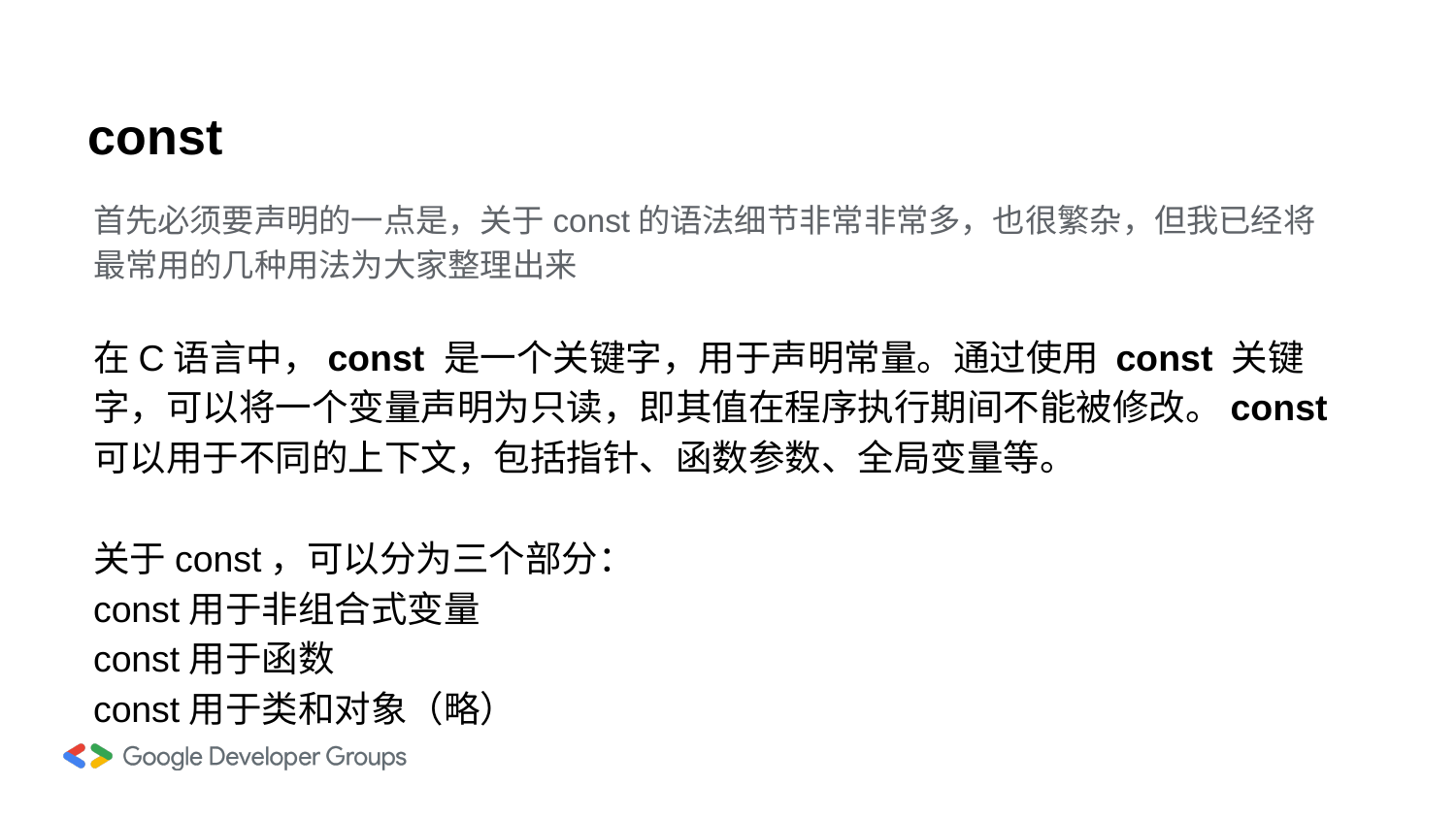

# const
首先必须要声明的一点是，关于const的语法细节非常非常多，也很繁杂，但我已经将最常用的几种用法为大家整理出来

在C语言中，const 是一个关键字，用于声明常量。通过使用 const 关键字，可以将一个变量声明为只读，即其值在程序执行期间不能被修改。const 可以用于不同的上下文，包括指针、函数参数、全局变量等。

关于const，可以分为三个部分：
const用于非组合式变量
const用于函数
const用于类和对象（略）